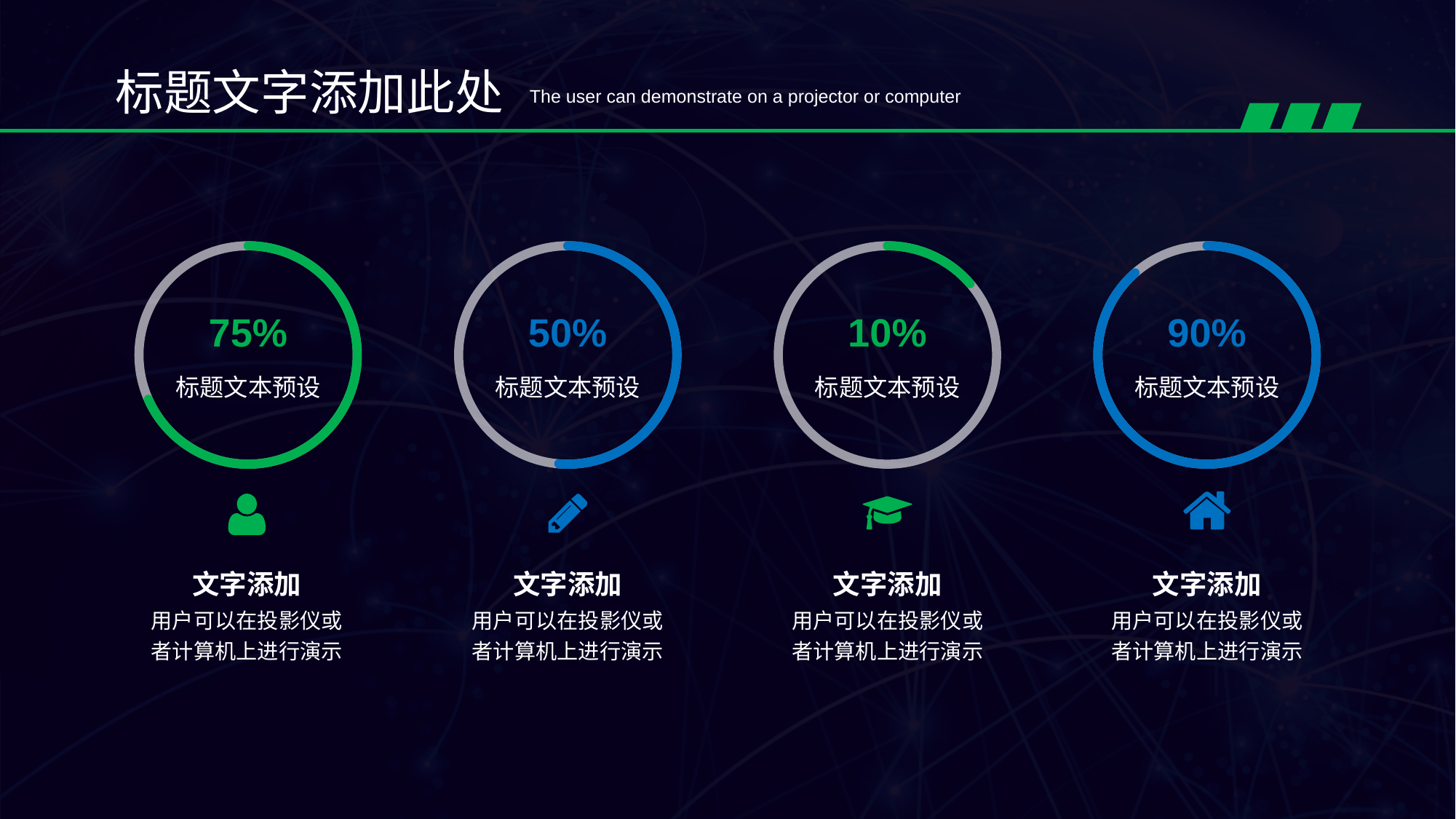

标题文字添加此处
The user can demonstrate on a projector or computer

75%
标题文本预设

50%
标题文本预设

10%
标题文本预设

90%
标题文本预设

文字添加
用户可以在投影仪或者计算机上进行演示
文字添加
用户可以在投影仪或者计算机上进行演示
文字添加
用户可以在投影仪或者计算机上进行演示
文字添加
用户可以在投影仪或者计算机上进行演示